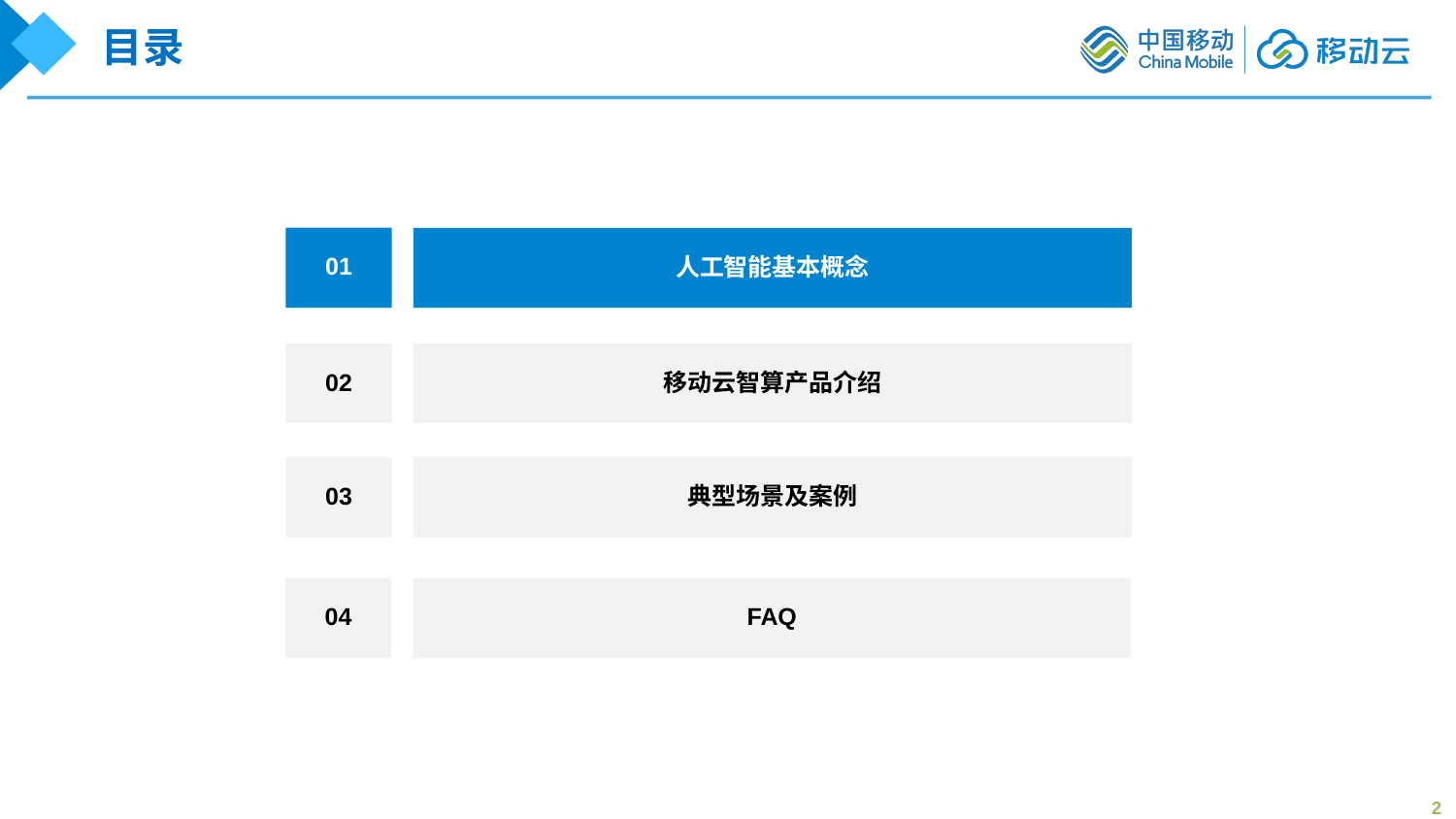

目录
01
人工智能基本概念
02
移动云智算产品介绍
03
典型场景及案例
04
FAQ